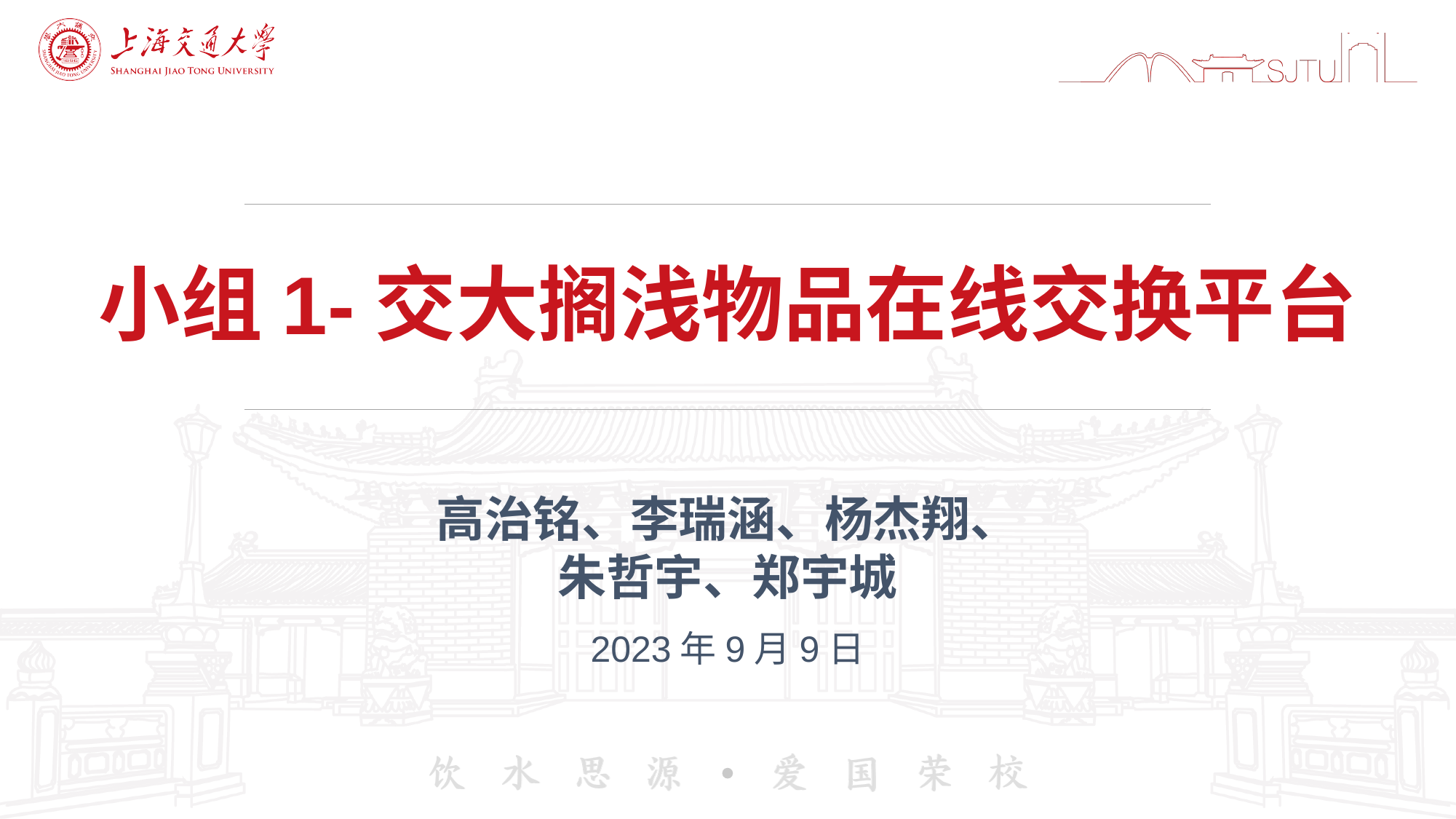

# 小组1-交大搁浅物品在线交换平台
高治铭、李瑞涵、杨杰翔、朱哲宇、郑宇城
2023年9月9日